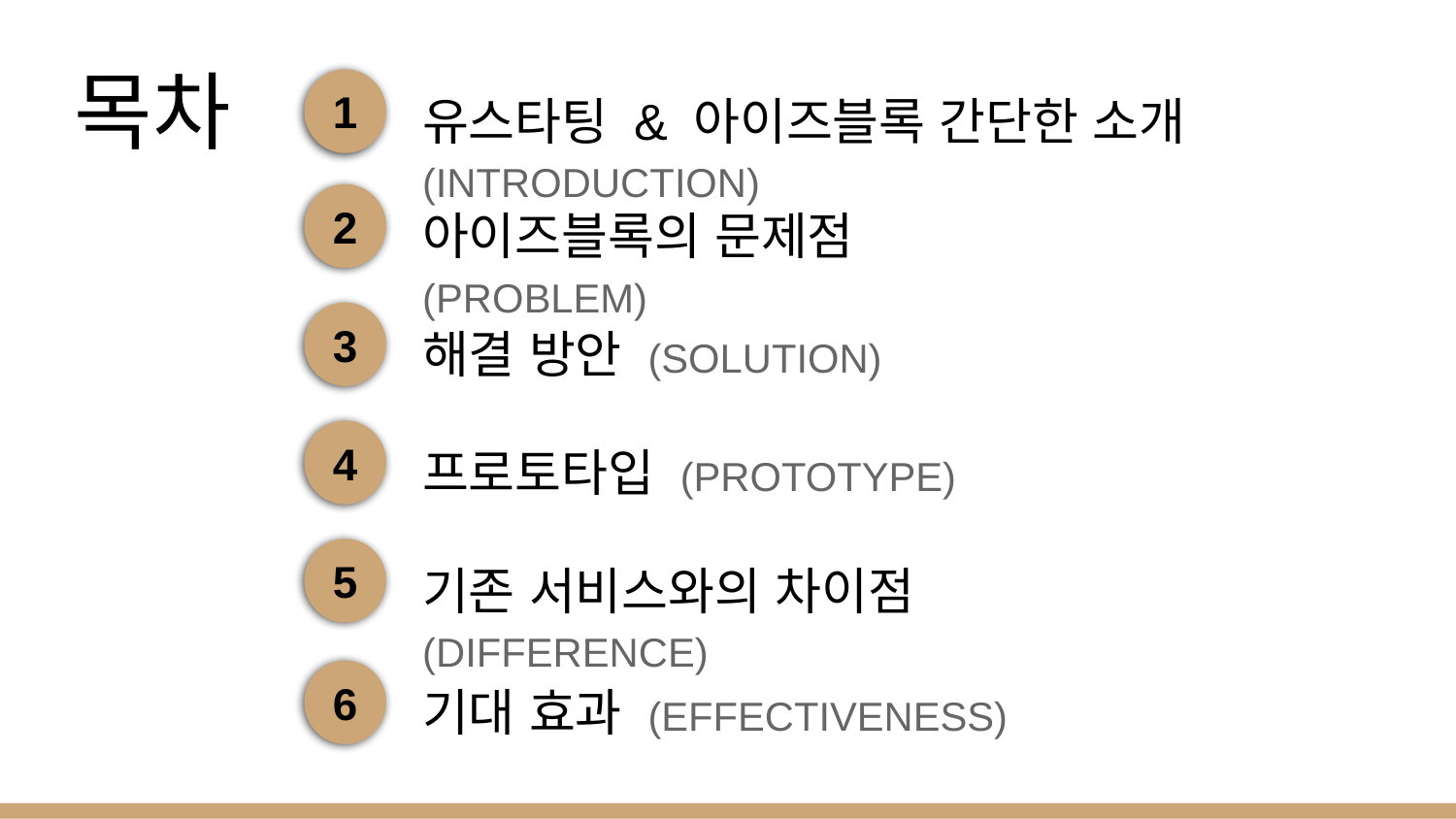

# 목차
유스타팅 & 아이즈블록 간단한 소개 (INTRODUCTION)
1
아이즈블록의 문제점 (PROBLEM)
2
해결 방안 (SOLUTION)
3
프로토타입 (PROTOTYPE)
4
기존 서비스와의 차이점 (DIFFERENCE)
5
기대 효과 (EFFECTIVENESS)
6